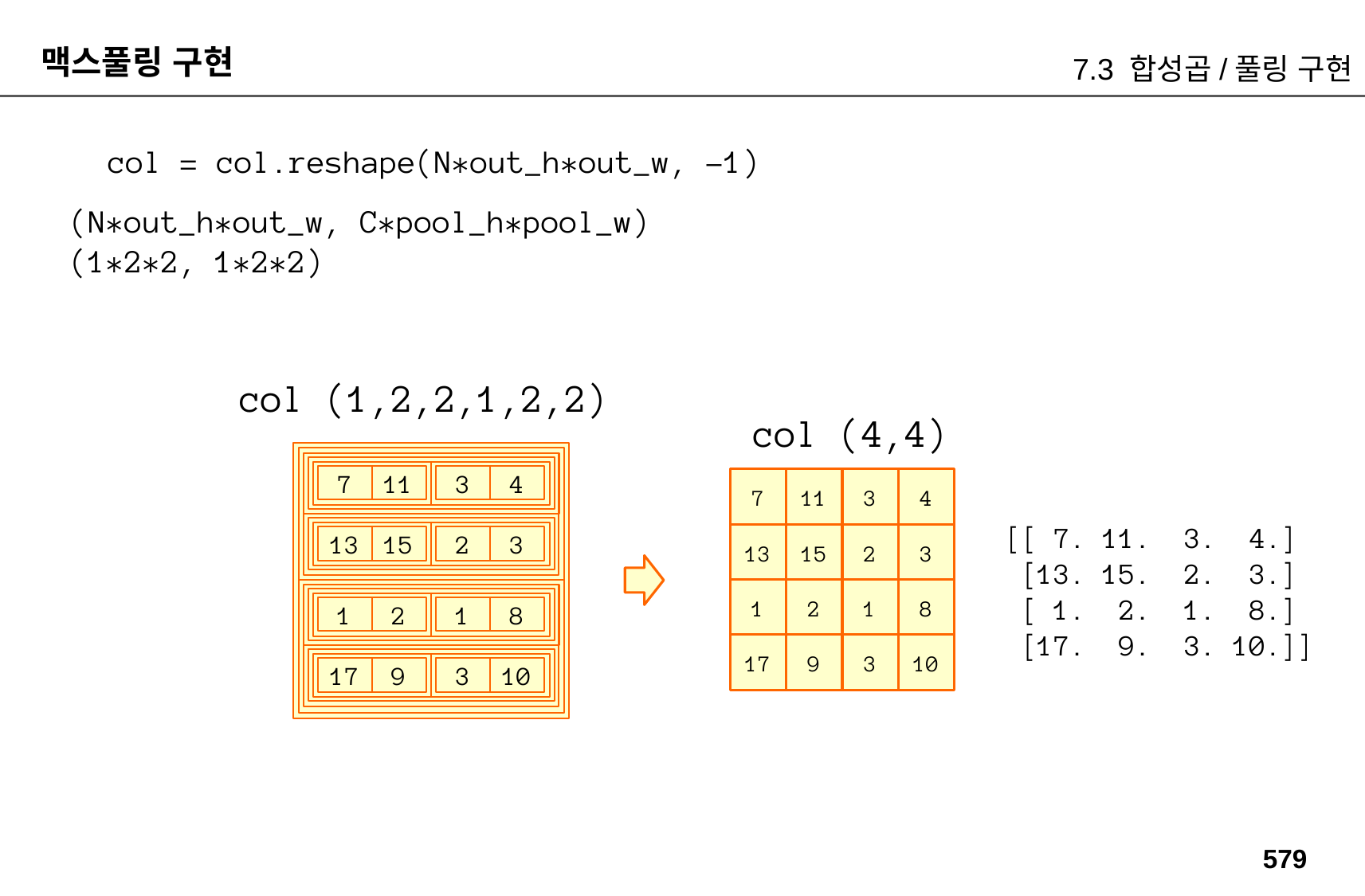

맥스풀링 구현
7.3 합성곱/풀링 구현
col = col.reshape(N*out_h*out_w, -1)
(N*out_h*out_w, C*pool_h*pool_w)
(1*2*2, 1*2*2)
col (1,2,2,1,2,2)
col (4,4)

7
11
3
4
7
11
3
4
[[ 7. 11.  3.  4.]
 [13. 15.  2.  3.]
 [ 1.  2.  1.  8.]
 [17.  9.  3. 10.]]

13
15
2
3
13
15
2
3

1
2
1
8

1
2
1
8
17
9
3
10

17
9
3
10